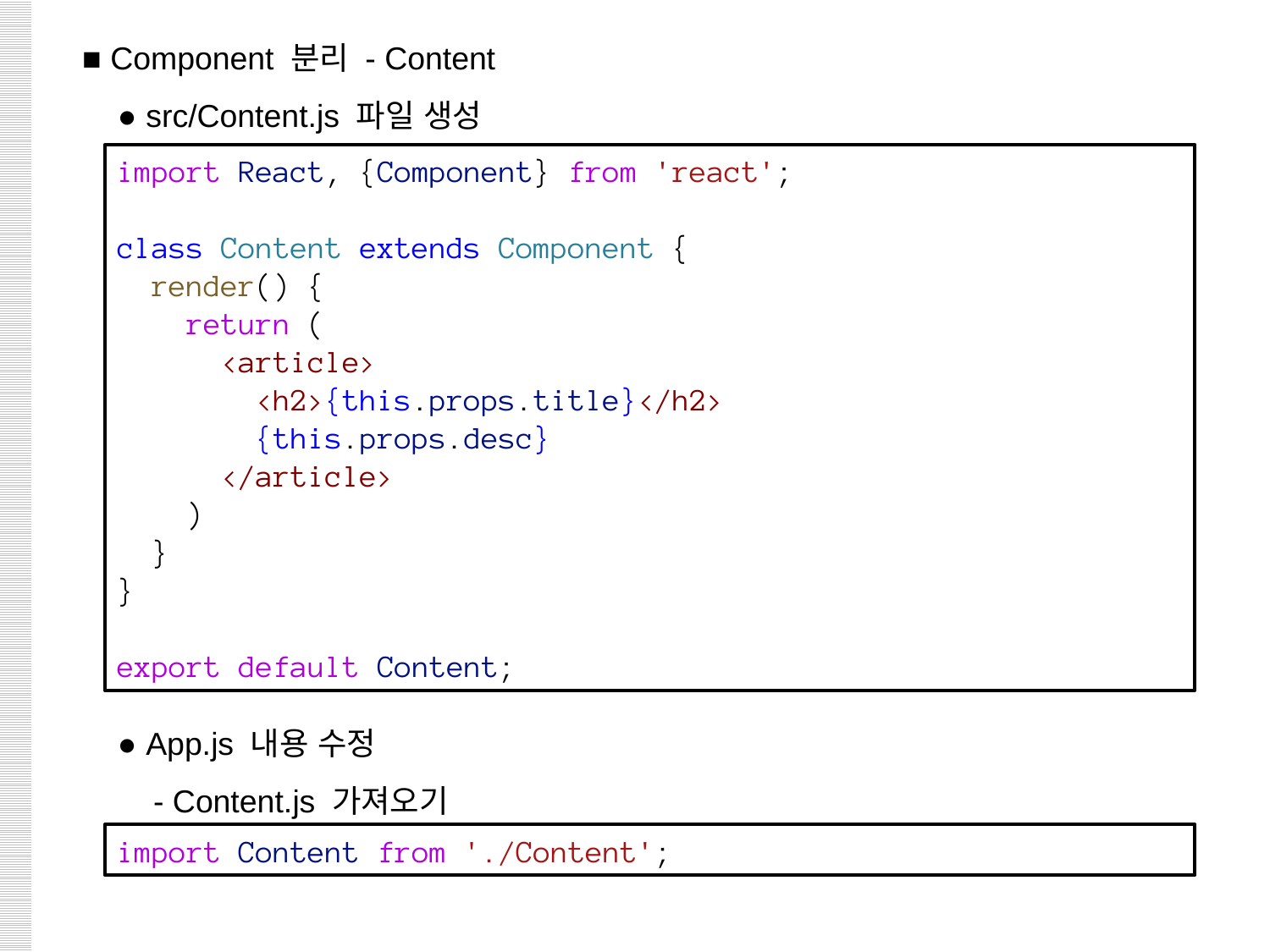

■ Component 분리 - Content
    ● src/Content.js 파일 생성

    ● App.js 내용 수정
        - Content.js 가져오기
import React, {Component} from 'react';
class Content extends Component {
  render() {
    return (
      <article>
        <h2>{this.props.title}</h2>
        {this.props.desc}
      </article>
    )
  }
}
export default Content;
import Content from './Content';